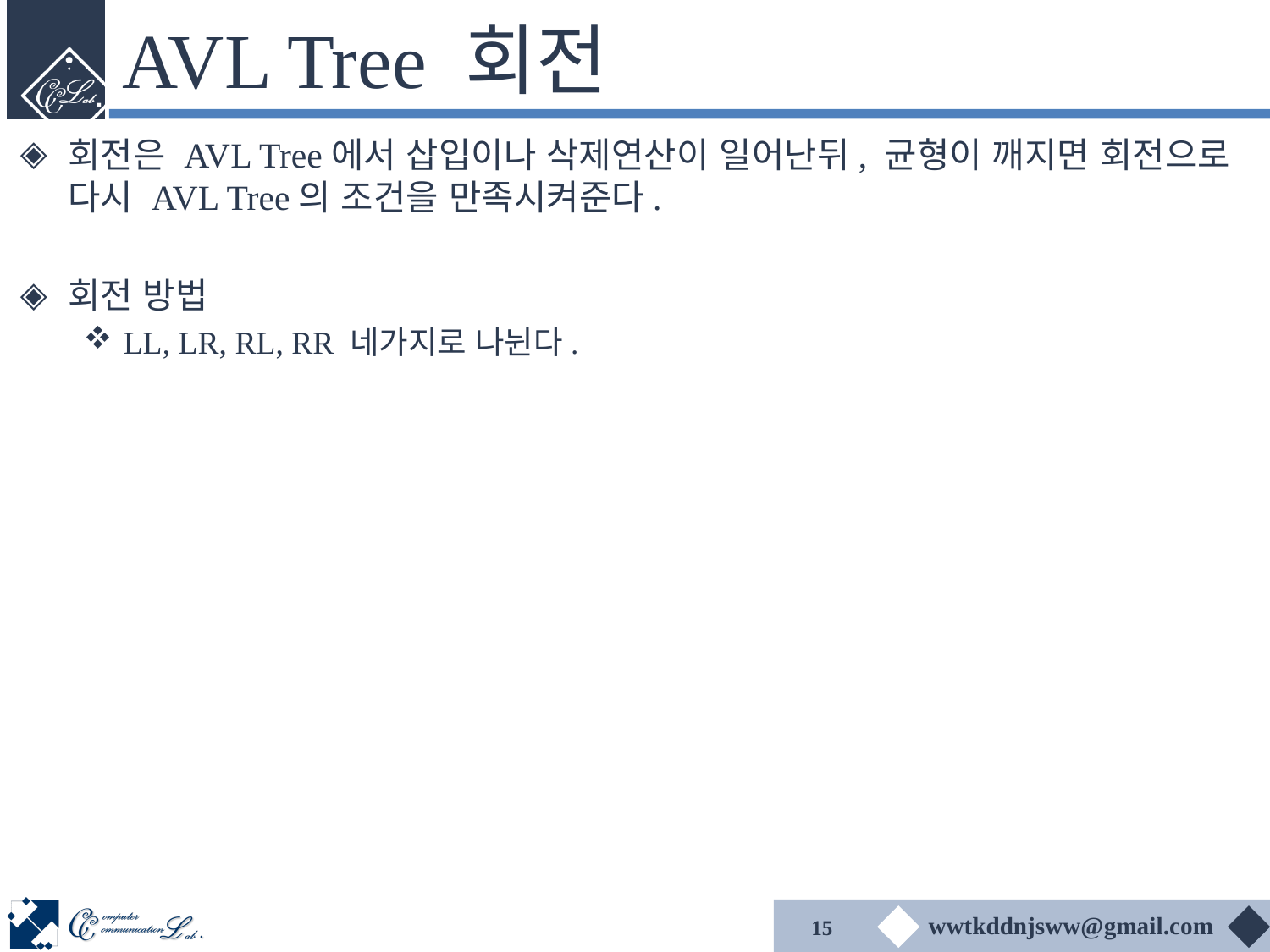

# AVL Tree 회전
회전은 AVL Tree에서 삽입이나 삭제연산이 일어난뒤, 균형이 깨지면 회전으로 다시 AVL Tree의 조건을 만족시켜준다.

회전 방법
LL, LR, RL, RR 네가지로 나뉜다.